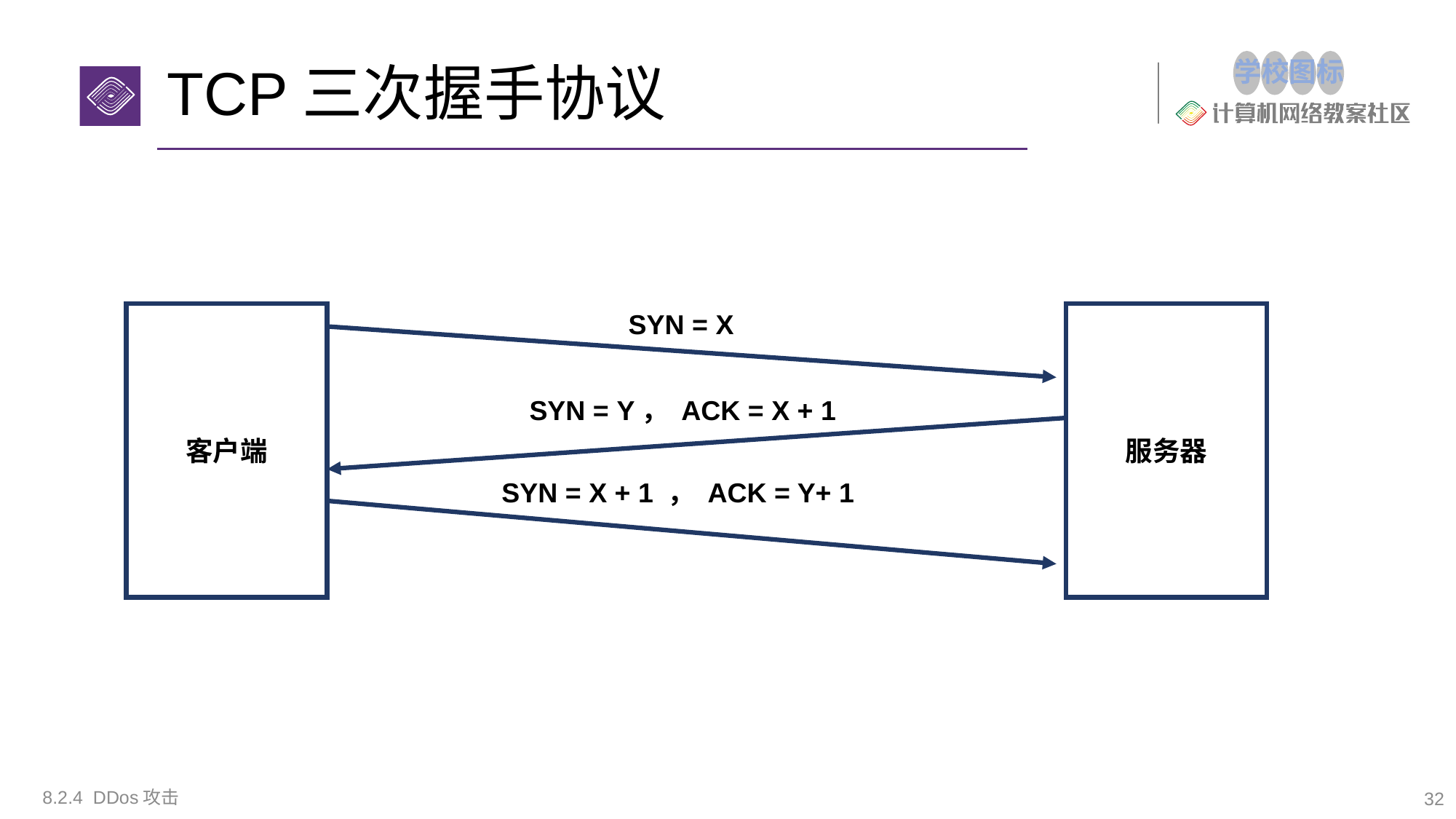

# TCP三次握手协议

SYN = X
客户端
服务器
SYN = Y， ACK = X + 1
SYN = X + 1 ， ACK = Y+ 1
8.2.4  DDos攻击
32